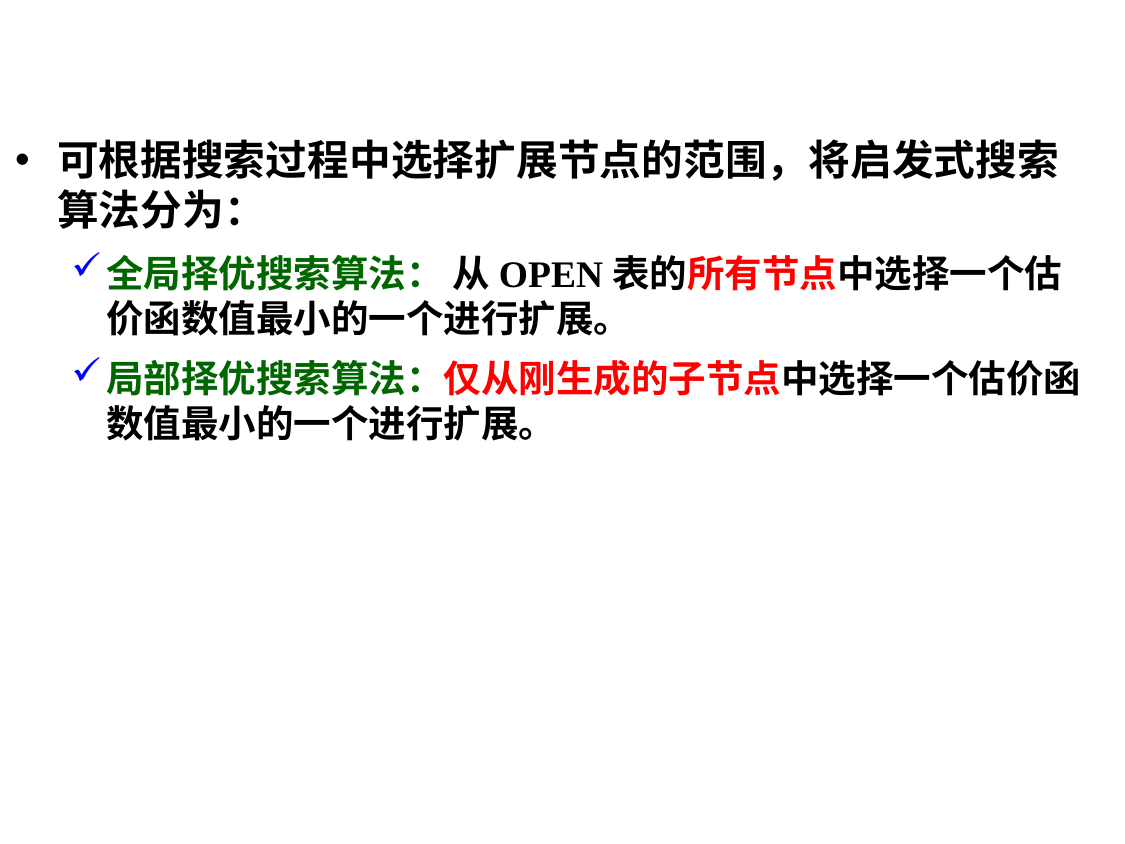

可根据搜索过程中选择扩展节点的范围，将启发式搜索算法分为：
全局择优搜索算法： 从OPEN表的所有节点中选择一个估价函数值最小的一个进行扩展。
局部择优搜索算法：仅从刚生成的子节点中选择一个估价函数值最小的一个进行扩展。